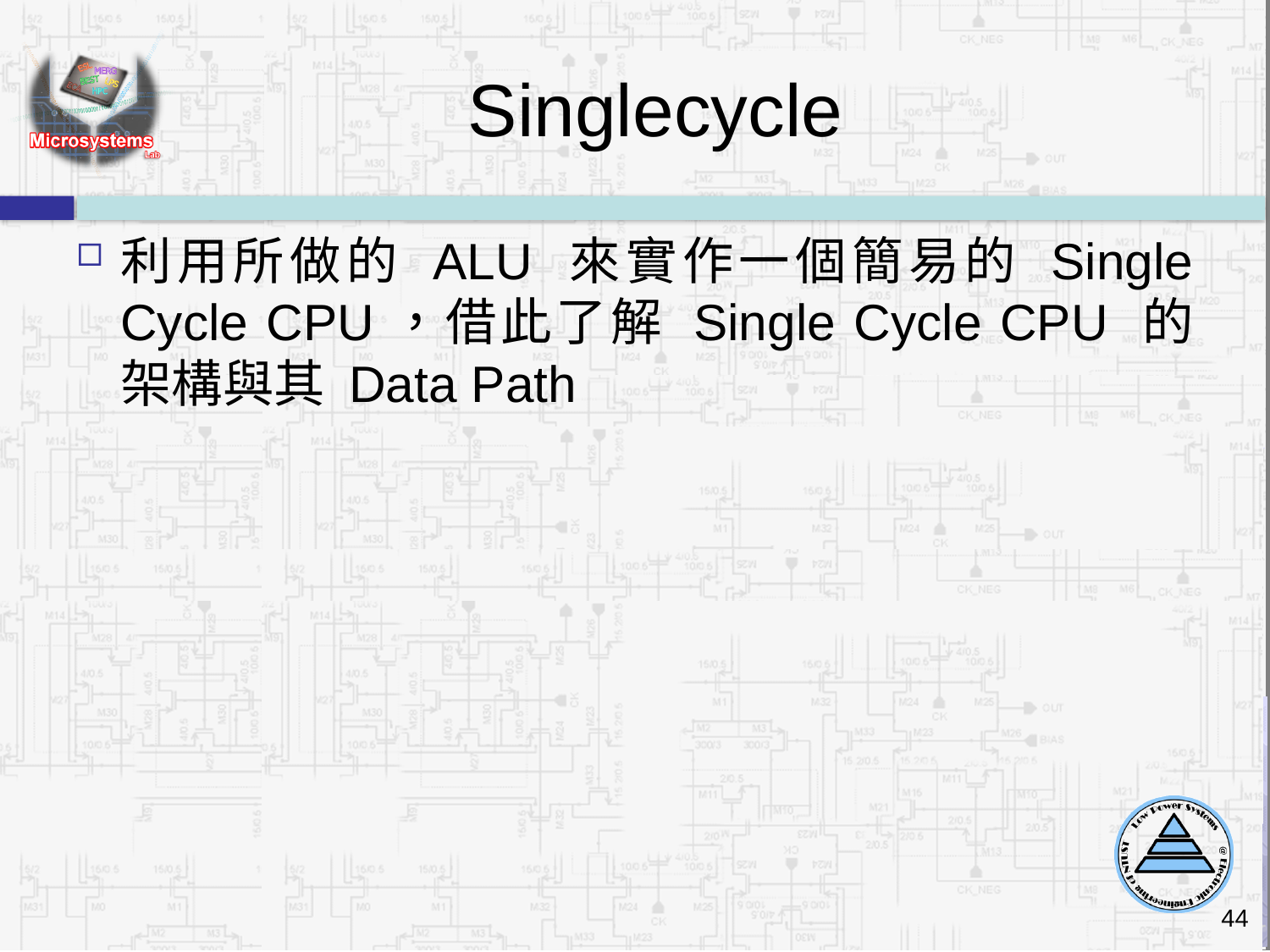

Singlecycle
利用所做的 ALU 來實作一個簡易的 Single Cycle CPU，借此了解 Single Cycle CPU 的架構與其 Data Path
44